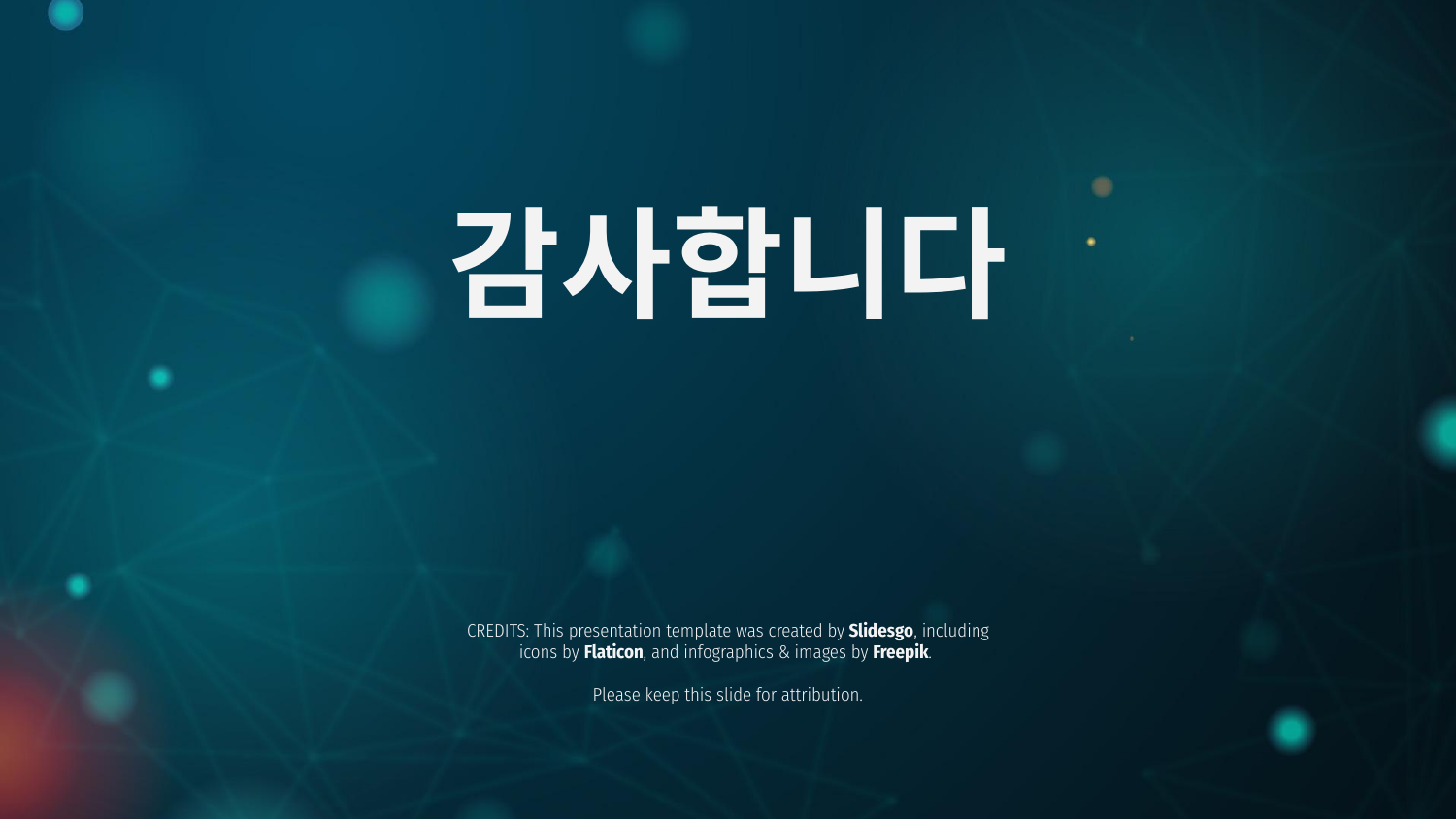

# 감사합니다
Please keep this slide for attribution.